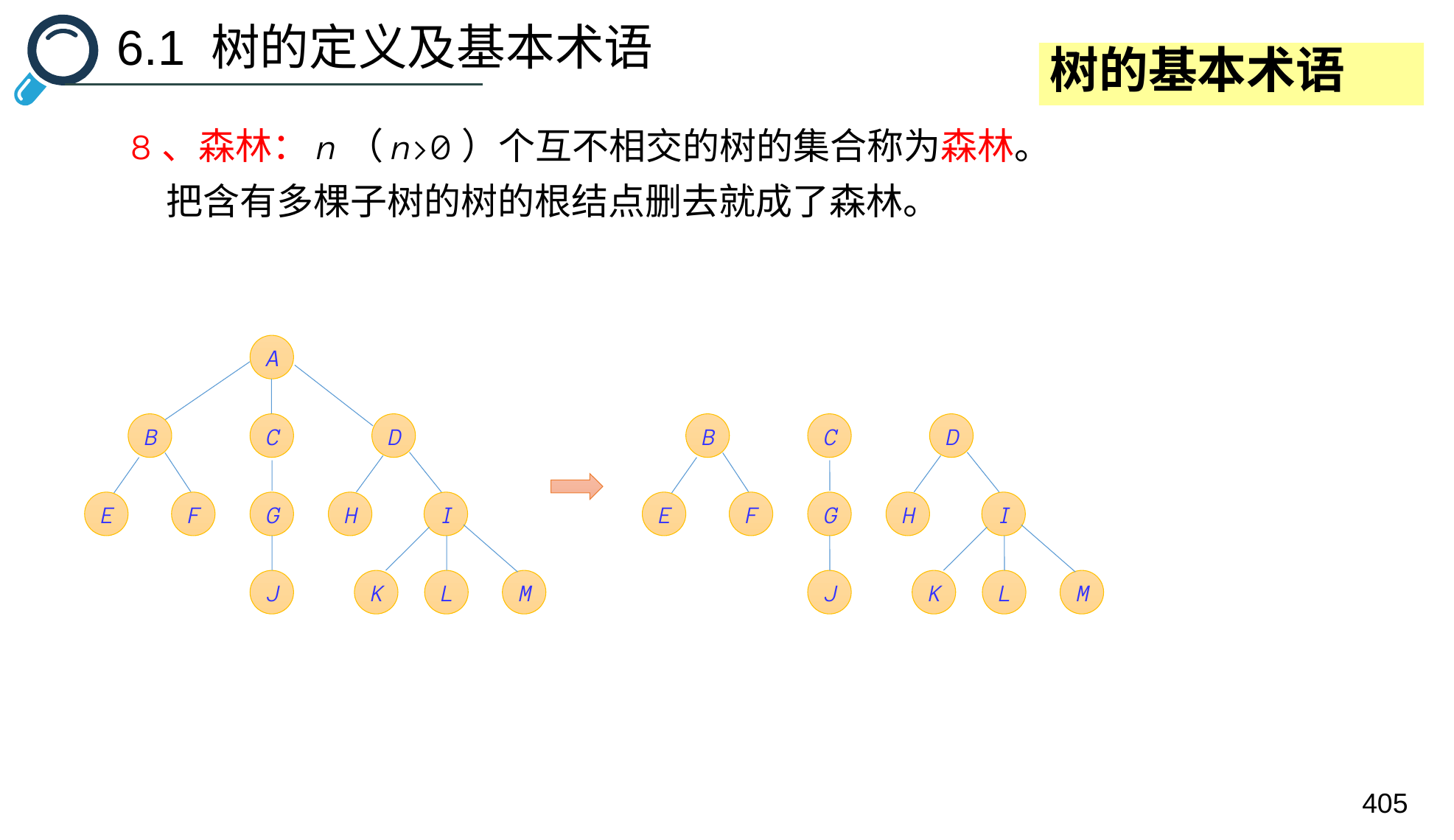

6.1 树的定义及基本术语
树的基本术语
8、森林：n（n>0）个互不相交的树的集合称为森林。
   把含有多棵子树的树的根结点删去就成了森林。
A

B
C
D
B
C
D

E
F
G
H
I
E
F
G
H
I

J
K
L
M
J
K
L
M
405